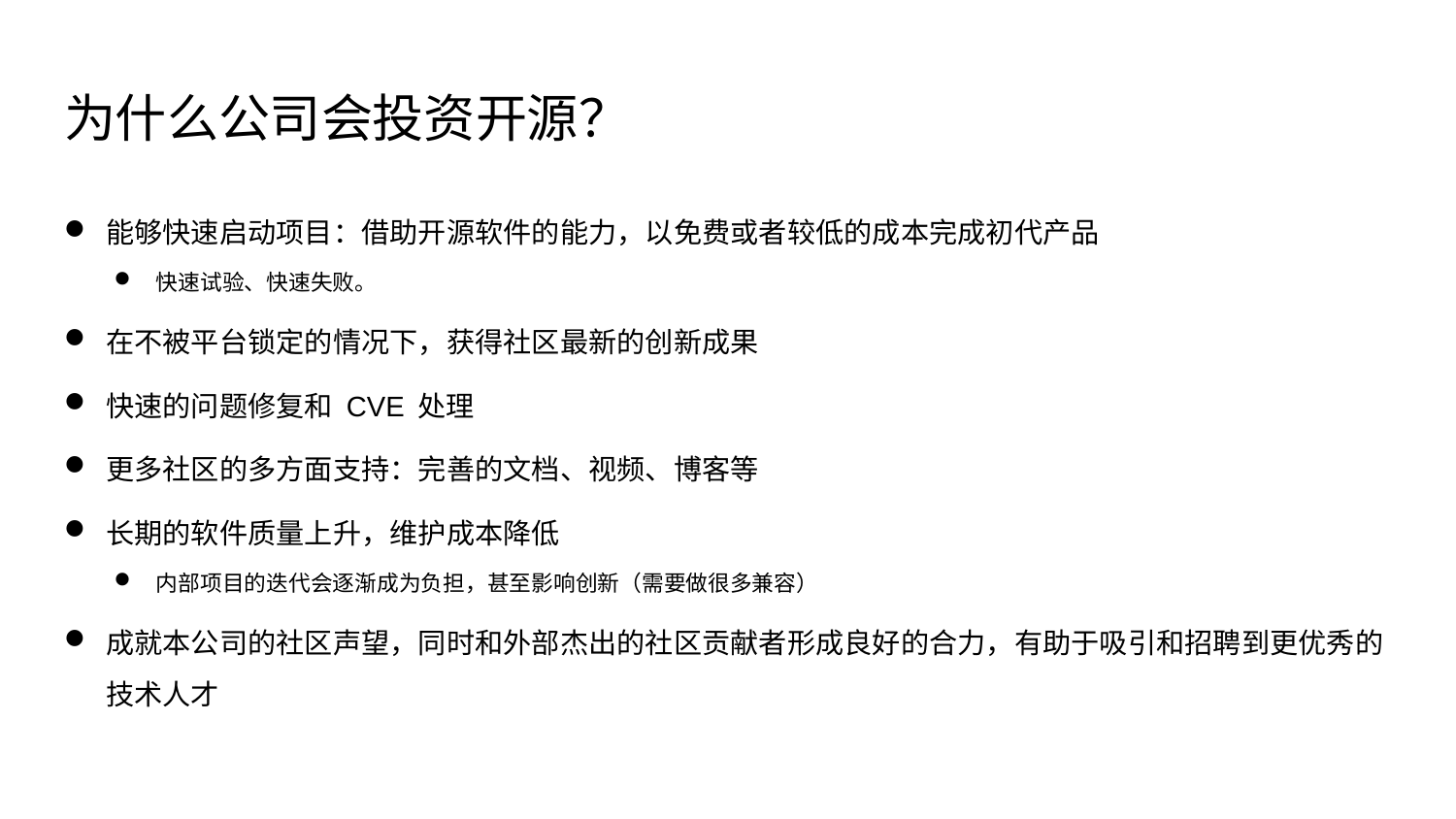

# 为什么公司会投资开源？
能够快速启动项目：借助开源软件的能力，以免费或者较低的成本完成初代产品
快速试验、快速失败。
在不被平台锁定的情况下，获得社区最新的创新成果
快速的问题修复和 CVE 处理
更多社区的多方面支持：完善的文档、视频、博客等
长期的软件质量上升，维护成本降低
内部项目的迭代会逐渐成为负担，甚至影响创新（需要做很多兼容）
成就本公司的社区声望，同时和外部杰出的社区贡献者形成良好的合力，有助于吸引和招聘到更优秀的技术人才